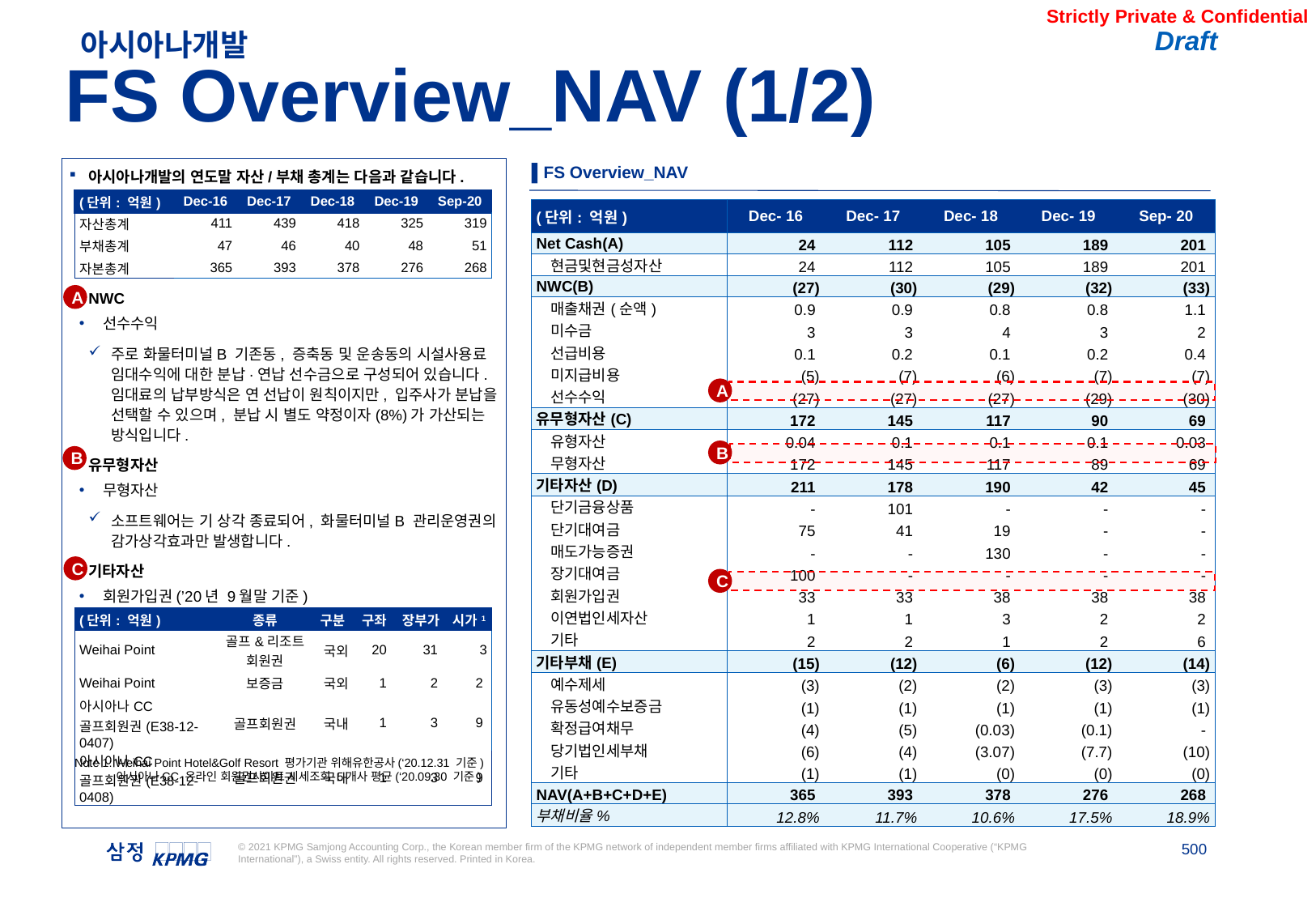

아시아나개발
FS Overview_NAV (1/2)
▌FS Overview_NAV

아시아나개발의 연도말 자산/부채 총계는 다음과 같습니다.

NWC
선수수익
주로 화물터미널B 기존동, 증축동 및 운송동의 시설사용료 임대수익에 대한 분납·연납 선수금으로 구성되어 있습니다. 임대료의 납부방식은 연 선납이 원칙이지만, 입주사가 분납을 선택할 수 있으며, 분납 시 별도 약정이자(8%)가 가산되는 방식입니다.
유무형자산
무형자산
소프트웨어는 기 상각 종료되어, 화물터미널B 관리운영권의 감가상각효과만 발생합니다.
기타자산
회원가입권(’20년 9월말 기준)

| (단위: 억원) | Dec-16 | Dec-17 | Dec-18 | Dec-19 | Sep-20 |
| --- | --- | --- | --- | --- | --- |
| 자산총계 | 411 | 439 | 418 | 325 | 319 |
| 부채총계 | 47 | 46 | 40 | 48 | 51 |
| 자본총계 | 365 | 393 | 378 | 276 | 268 |
| (단위: 억원) | Dec- 16 | Dec- 17 | Dec- 18 | Dec- 19 | Sep- 20 |
| --- | --- | --- | --- | --- | --- |
| Net Cash(A) | 24 | 112 | 105 | 189 | 201 |
| 현금및현금성자산 | 24 | 112 | 105 | 189 | 201 |
| NWC(B) | (27) | (30) | (29) | (32) | (33) |
| 매출채권(순액) | 0.9 | 0.9 | 0.8 | 0.8 | 1.1 |
| 미수금 | 3 | 3 | 4 | 3 | 2 |
| 선급비용 | 0.1 | 0.2 | 0.1 | 0.2 | 0.4 |
| 미지급비용 | (5) | (7) | (6) | (7) | (7) |
| 선수수익 | (27) | (27) | (27) | (29) | (30) |
| 유무형자산(C) | 172 | 145 | 117 | 90 | 69 |
| 유형자산 | 0.04 | 0.1 | 0.1 | 0.1 | 0.03 |
| 무형자산 | 172 | 145 | 117 | 89 | 69 |
| 기타자산(D) | 211 | 178 | 190 | 42 | 45 |
| 단기금융상품 | - | 101 | - | - | - |
| 단기대여금 | 75 | 41 | 19 | - | - |
| 매도가능증권 | - | - | 130 | - | - |
| 장기대여금 | 100 | - | - | - | - |
| 회원가입권 | 33 | 33 | 38 | 38 | 38 |
| 이연법인세자산 | 1 | 1 | 3 | 2 | 2 |
| 기타 | 2 | 2 | 1 | 2 | 6 |
| 기타부채(E) | (15) | (12) | (6) | (12) | (14) |
| 예수제세 | (3) | (2) | (2) | (3) | (3) |
| 유동성예수보증금 | (1) | (1) | (1) | (1) | (1) |
| 확정급여채무 | (4) | (5) | (0.03) | (0.1) | - |
| 당기법인세부채 | (6) | (4) | (3.07) | (7.7) | (10) |
| 기타 | (1) | (1) | (0) | (0) | (0) |
| NAV(A+B+C+D+E) | 365 | 393 | 378 | 276 | 268 |
| 부채비율% | 12.8% | 11.7% | 10.6% | 17.5% | 18.9% |
A
A

B

B
C
C

| (단위: 억원) | 종류 | 구분 | 구좌 | 장부가 | 시가1 |
| --- | --- | --- | --- | --- | --- |
| Weihai Point | 골프&리조트 회원권 | 국외 | 20 | 31 | 3 |
| Weihai Point | 보증금 | 국외 | 1 | 2 | 2 |
| 아시아나CC 골프회원권(E38-12-0407) | 골프회원권 | 국내 | 1 | 3 | 9 |
| 아시아나CC 골프회원권(E38-12-0408) | 골프회원권 | 국내 | 1 | 3 | 9 |
Note 1: Weihai Point Hotel&Golf Resort 평가기관 위해유한공사(‘20.12.31 기준)
            아시아나CC 온라인 회원권사이트 시세조회 5개사 평균(‘20.09.30 기준)